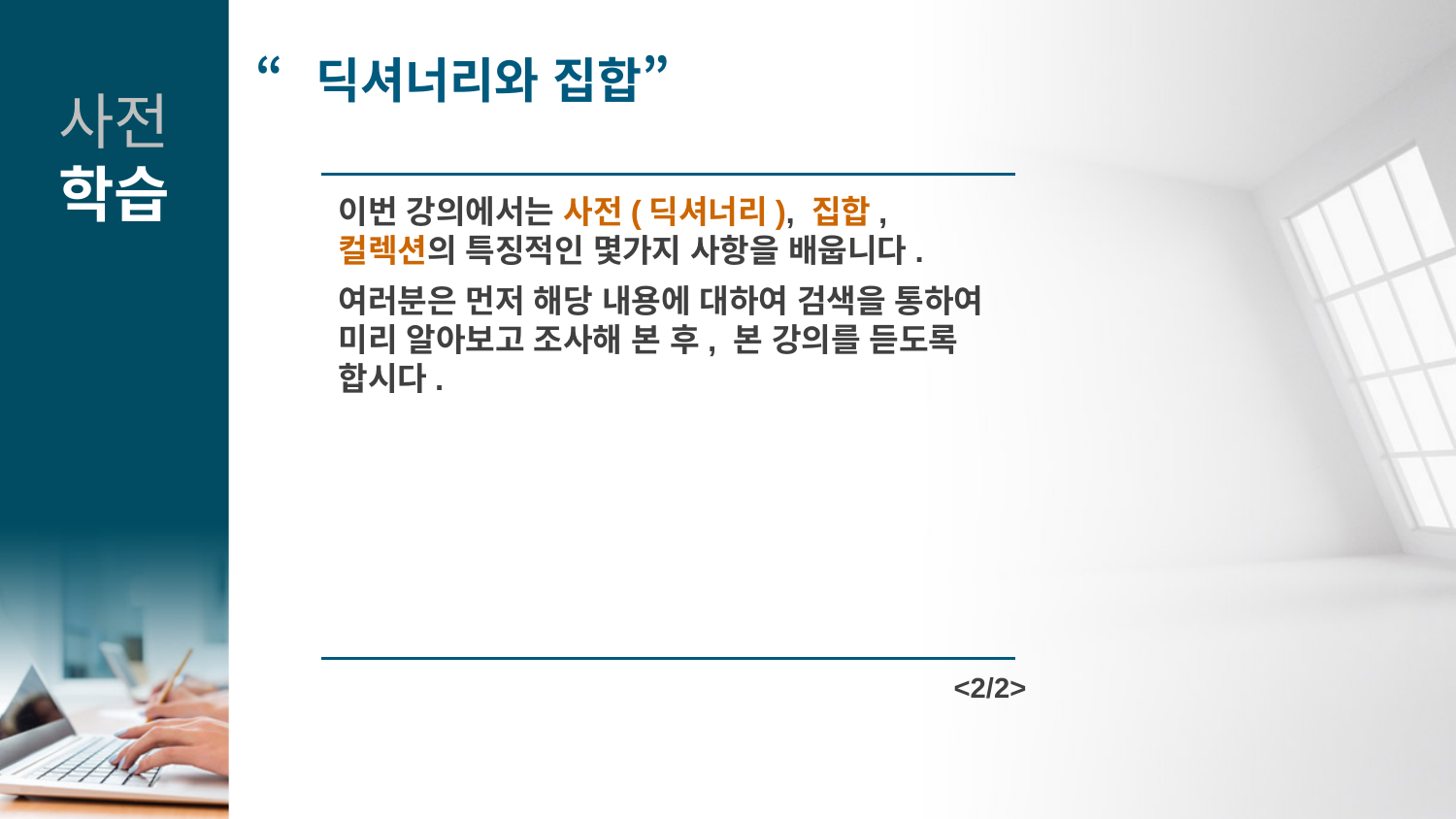

“딕셔너리와 집합”
사전
학습
이번 강의에서는 사전(딕셔너리), 집합, 컬렉션의 특징적인 몇가지 사항을 배웁니다.
여러분은 먼저 해당 내용에 대하여 검색을 통하여 미리 알아보고 조사해 본 후, 본 강의를 듣도록 합시다.
<2/2>